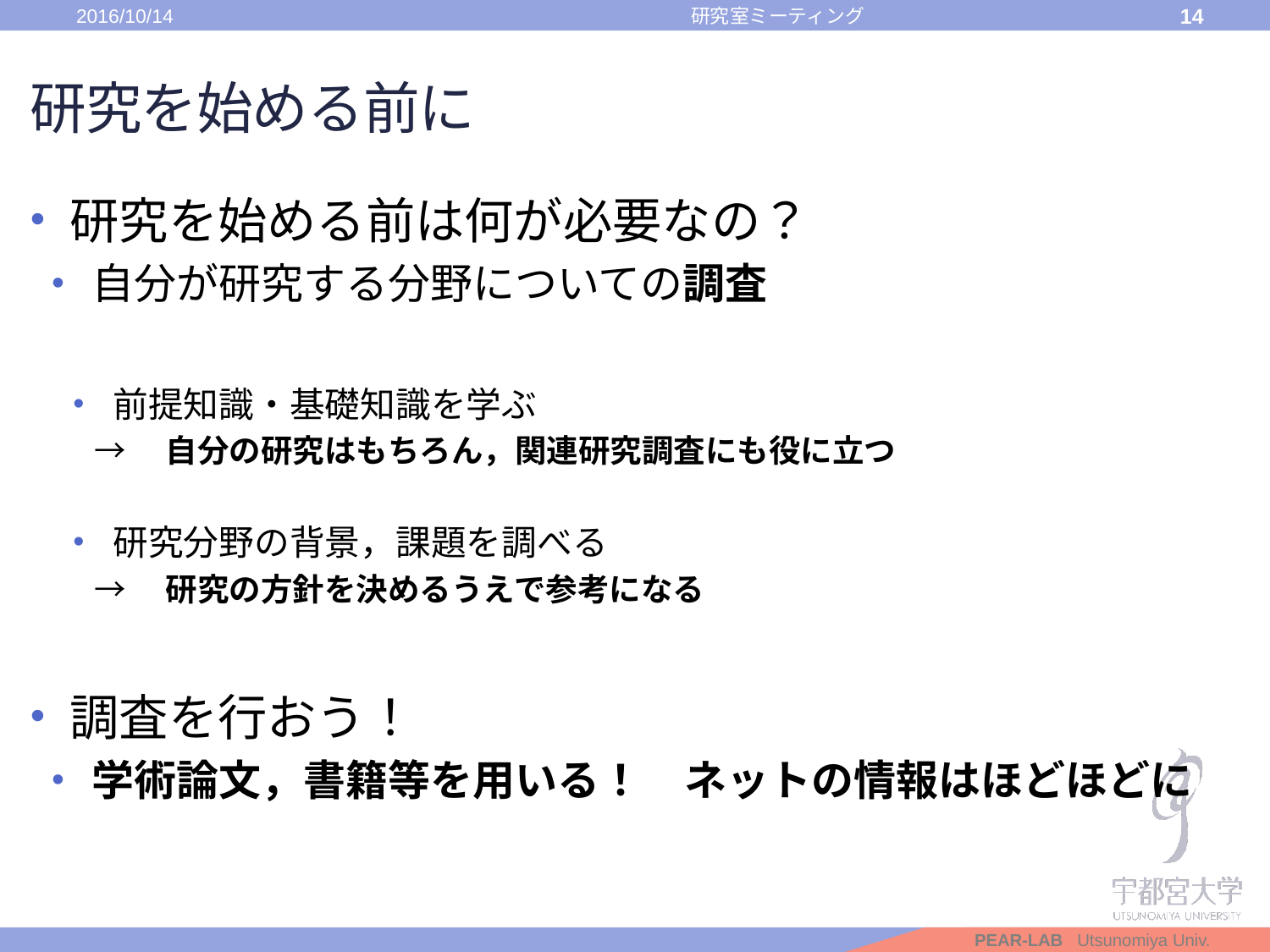

2016/10/14
14
研究室ミーティング
# 研究を始める前に
研究を始める前は何が必要なの？
自分が研究する分野についての調査

前提知識・基礎知識を学ぶ
→　自分の研究はもちろん，関連研究調査にも役に立つ

研究分野の背景，課題を調べる
→　研究の方針を決めるうえで参考になる

調査を行おう！
学術論文，書籍等を用いる！　ネットの情報はほどほどに